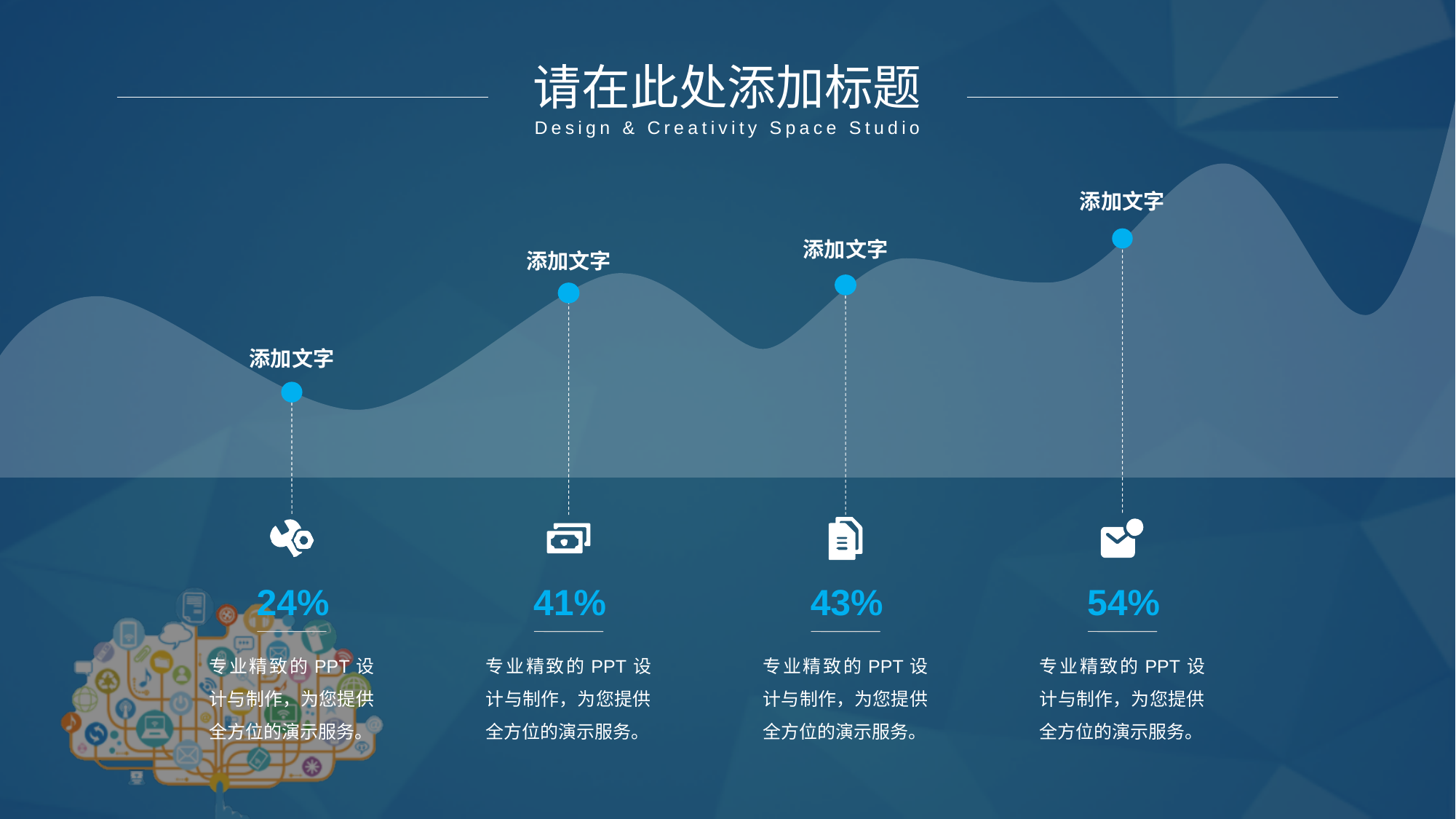

请在此处添加标题

Design & Creativity Space Studio
添加文字

添加文字

添加文字

添加文字

24%
41%
43%
54%

专业精致的PPT设计与制作，为您提供全方位的演示服务。
专业精致的PPT设计与制作，为您提供全方位的演示服务。
专业精致的PPT设计与制作，为您提供全方位的演示服务。
专业精致的PPT设计与制作，为您提供全方位的演示服务。